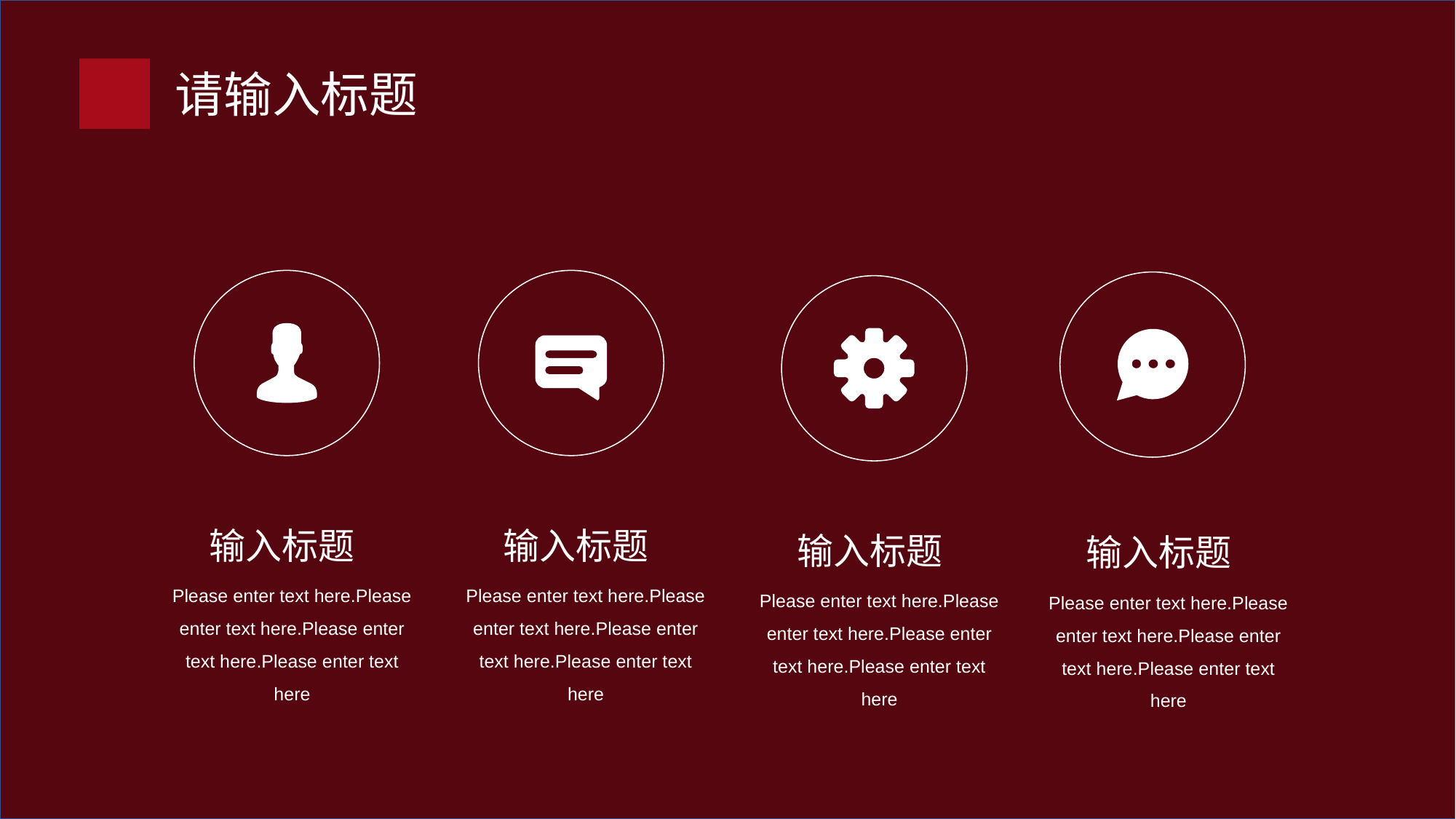

请输入标题

输入标题
输入标题
输入标题
输入标题
Please enter text here.Please enter text here.Please enter text here.Please enter text here
Please enter text here.Please enter text here.Please enter text here.Please enter text here
Please enter text here.Please enter text here.Please enter text here.Please enter text here
Please enter text here.Please enter text here.Please enter text here.Please enter text here